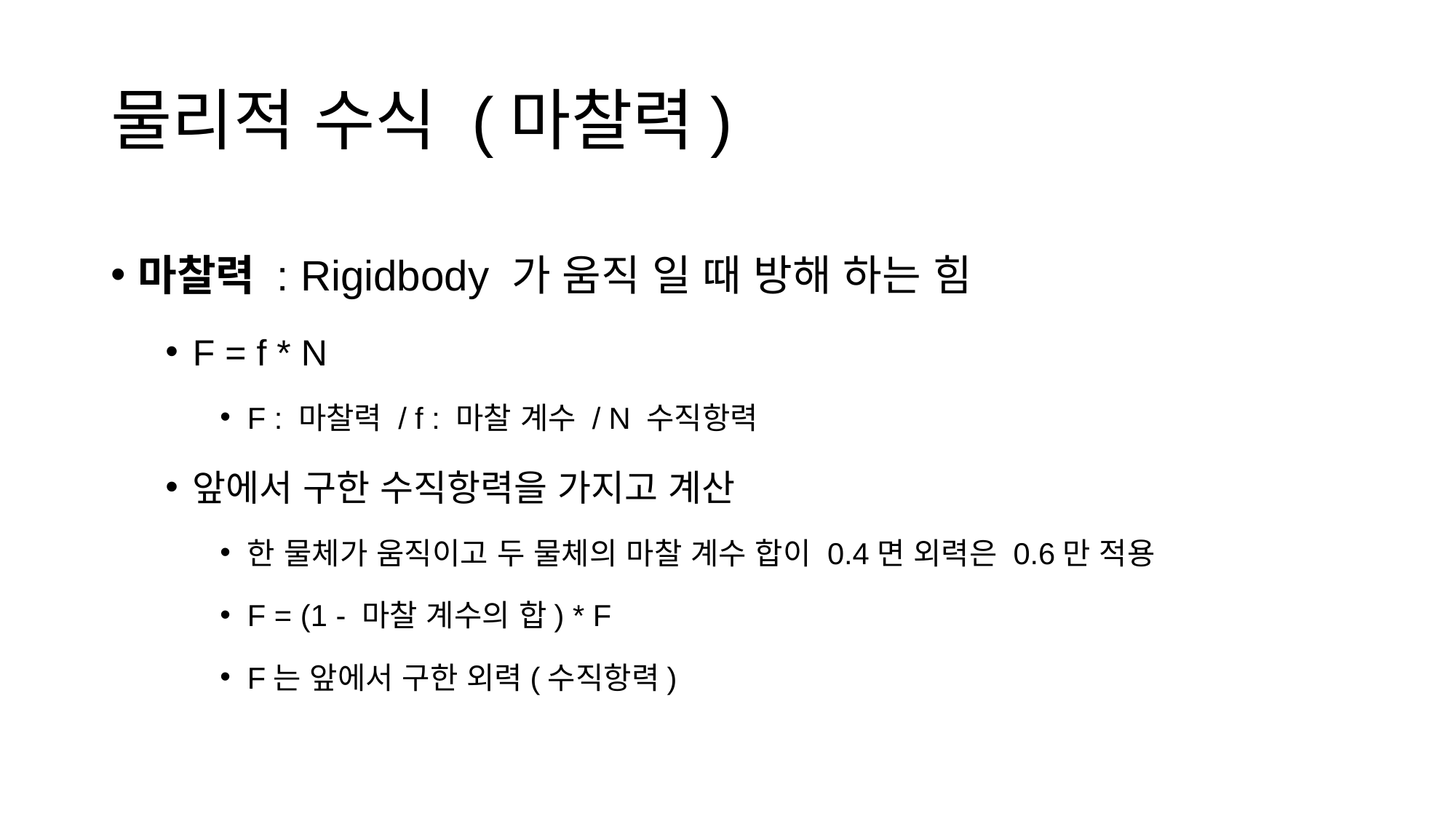

# 물리적 수식 (마찰력)
마찰력 : Rigidbody 가 움직 일 때 방해 하는 힘
F = f * N
F : 마찰력 / f : 마찰 계수 / N 수직항력
앞에서 구한 수직항력을 가지고 계산
한 물체가 움직이고 두 물체의 마찰 계수 합이 0.4면 외력은 0.6만 적용
F = (1 - 마찰 계수의 합) * F
F는 앞에서 구한 외력(수직항력)